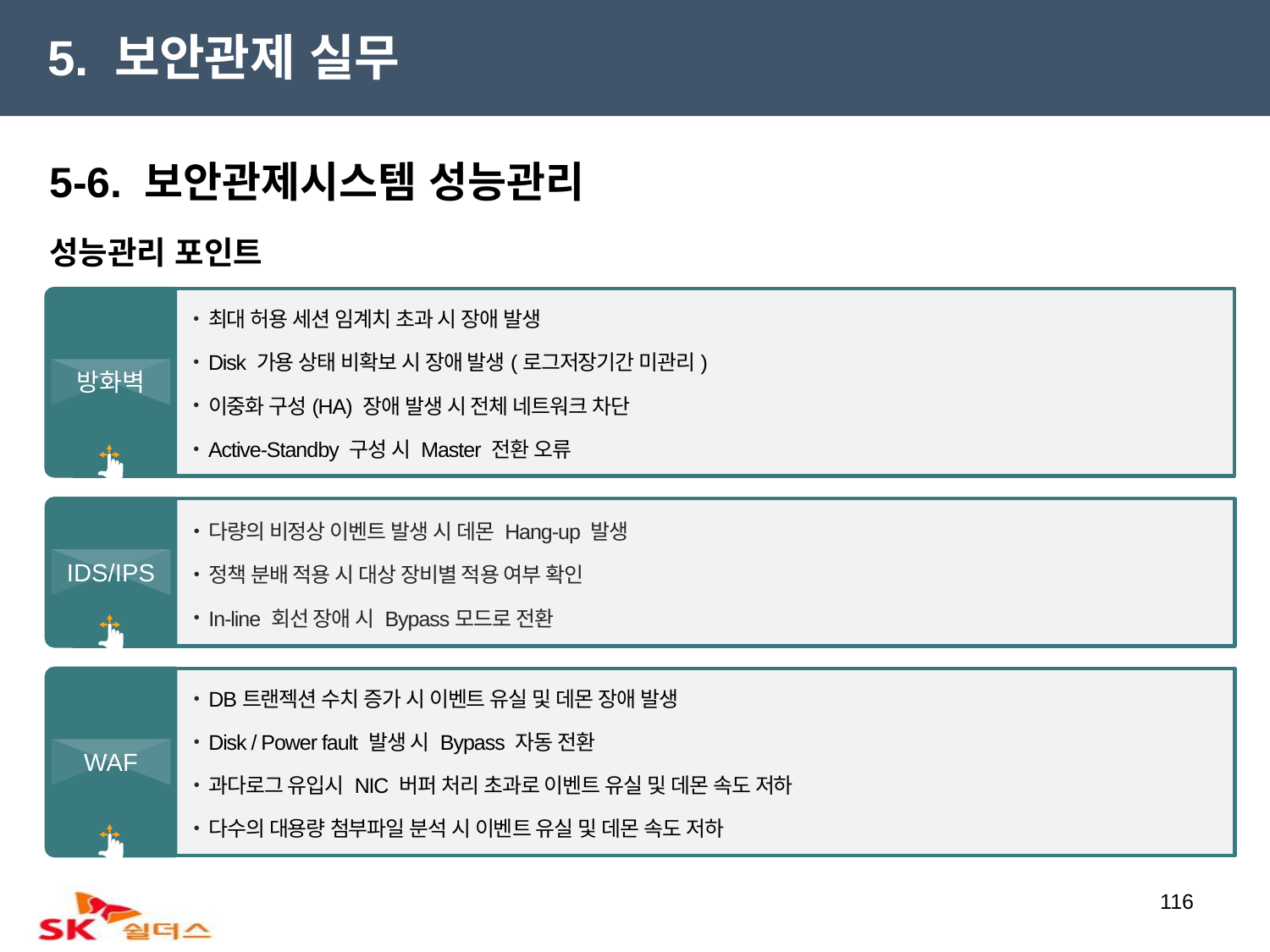

5. 보안관제 실무
5-6. 보안관제시스템 성능관리
성능관리 포인트
최대 허용 세션 임계치 초과 시 장애 발생
Disk 가용 상태 비확보 시 장애 발생(로그저장기간 미관리)
이중화 구성(HA) 장애 발생 시 전체 네트워크 차단
Active-Standby 구성 시 Master 전환 오류

방화벽

다량의 비정상 이벤트 발생 시 데몬 Hang-up 발생
정책 분배 적용 시 대상 장비별 적용 여부 확인
In-line 회선 장애 시 Bypass모드로 전환

IDS/IPS

DB트랜젝션 수치 증가 시 이벤트 유실 및 데몬 장애 발생
Disk / Power fault 발생 시 Bypass 자동 전환
과다로그 유입시 NIC 버퍼 처리 초과로 이벤트 유실 및 데몬 속도 저하
다수의 대용량 첨부파일 분석 시 이벤트 유실 및 데몬 속도 저하

WAF

116